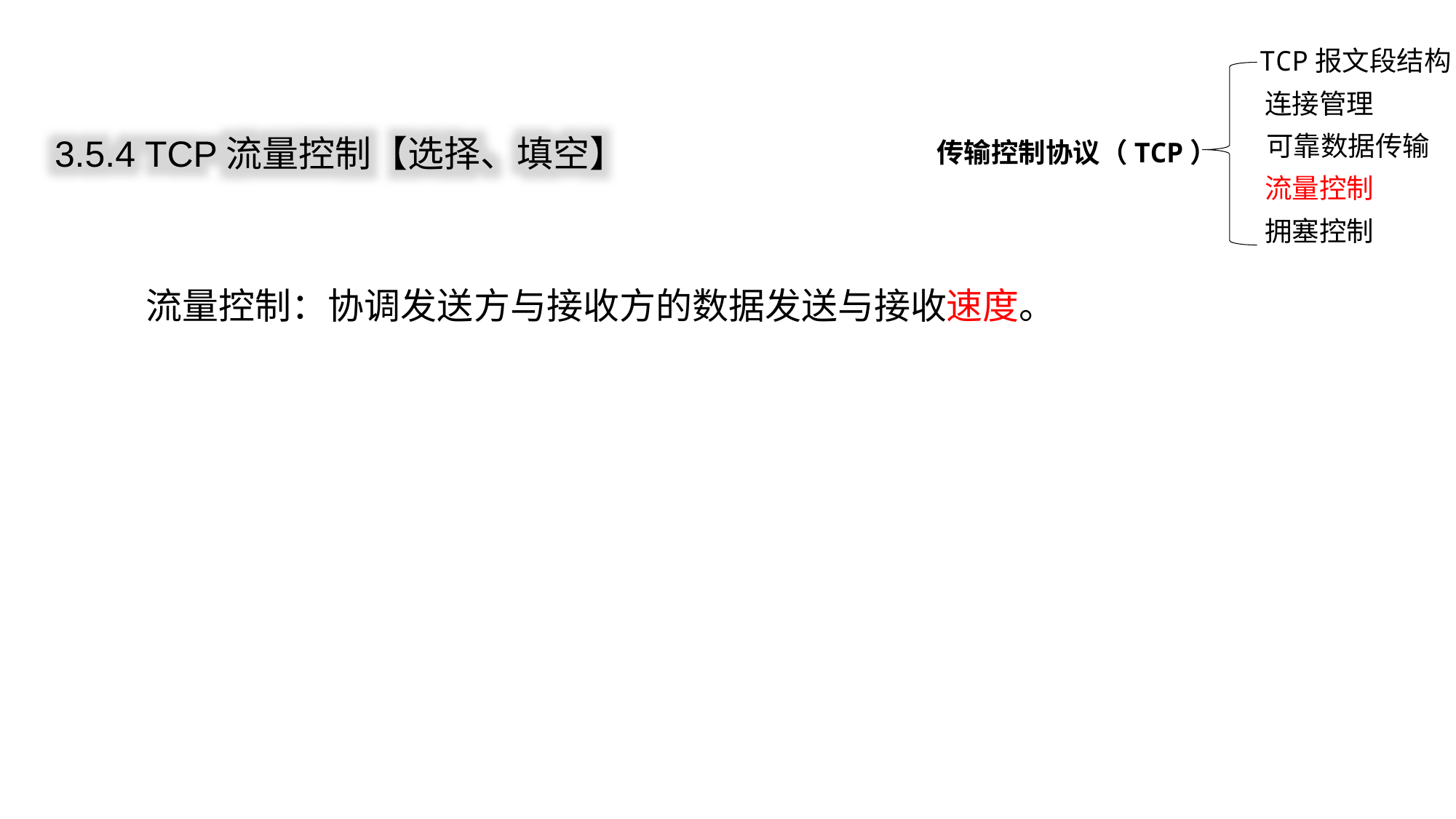

TCP报文段结构

连接管理
传输控制协议（TCP）
可靠数据传输
流量控制
拥塞控制
3.5.4 TCP流量控制【选择、填空】
流量控制：协调发送方与接收方的数据发送与接收速度。